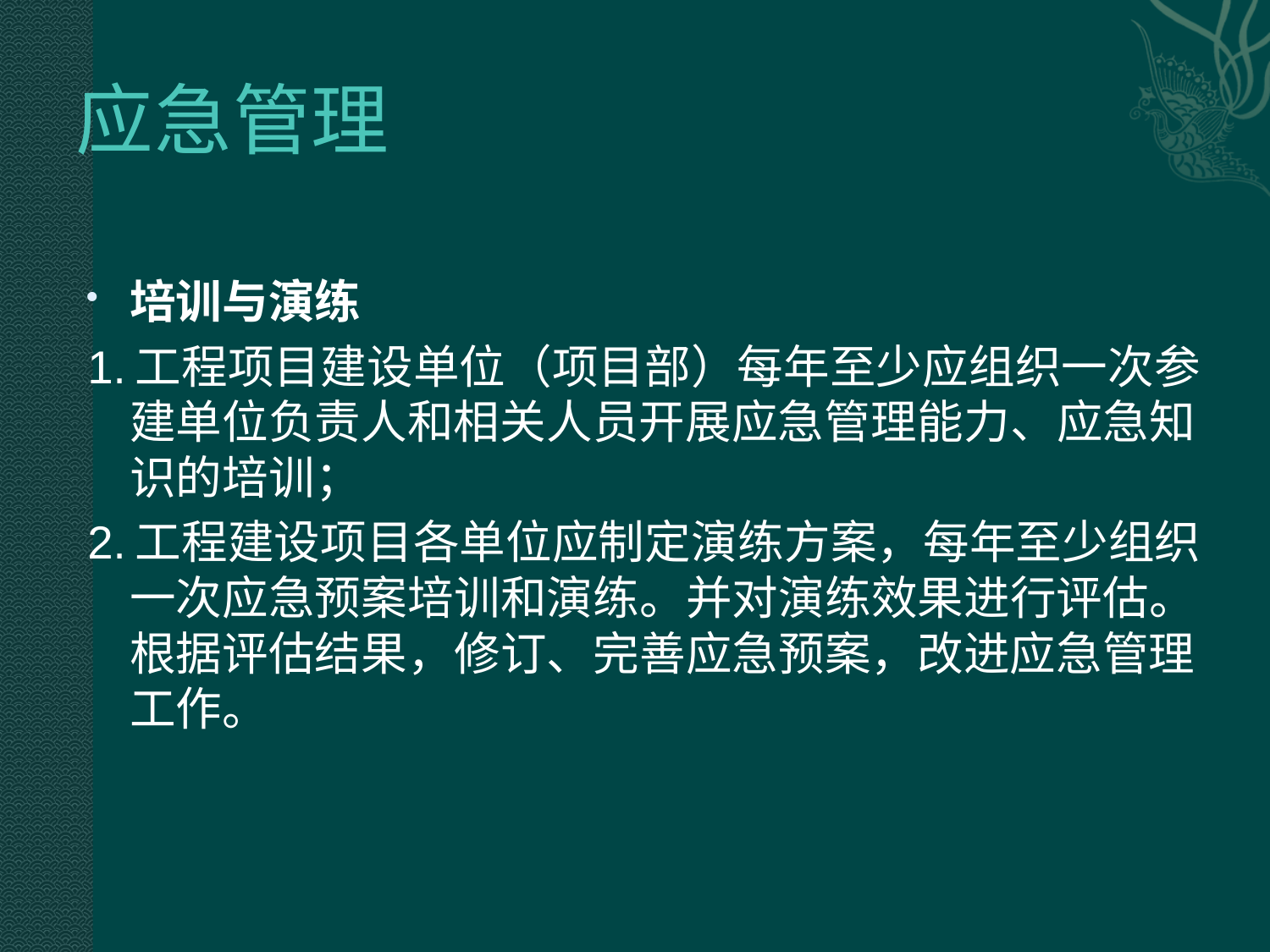

# 应急管理
培训与演练
1.工程项目建设单位（项目部）每年至少应组织一次参建单位负责人和相关人员开展应急管理能力、应急知识的培训；
2.工程建设项目各单位应制定演练方案，每年至少组织一次应急预案培训和演练。并对演练效果进行评估。根据评估结果，修订、完善应急预案，改进应急管理工作。